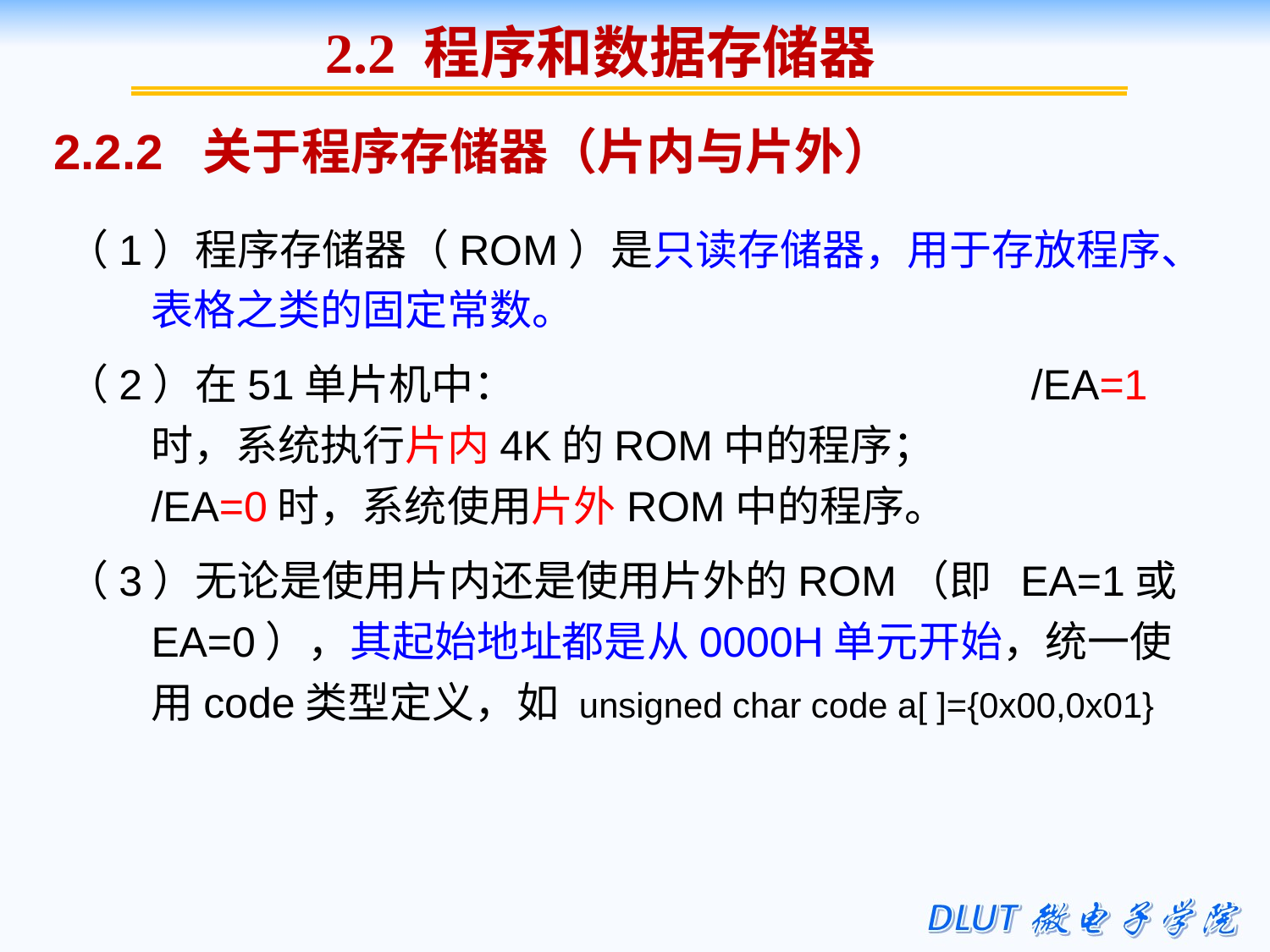

2.2 程序和数据存储器
2.2.2  关于程序存储器（片内与片外）
（1）程序存储器（ROM）是只读存储器，用于存放程序、表格之类的固定常数。
（2）在51单片机中：                                                     /EA=1时，系统执行片内4K的ROM中的程序；               /EA=0时，系统使用片外ROM中的程序。
（3）无论是使用片内还是使用片外的ROM（即  EA=1或EA=0），其起始地址都是从0000H单元开始，统一使用code类型定义，如 unsigned char code a[ ]={0x00,0x01}